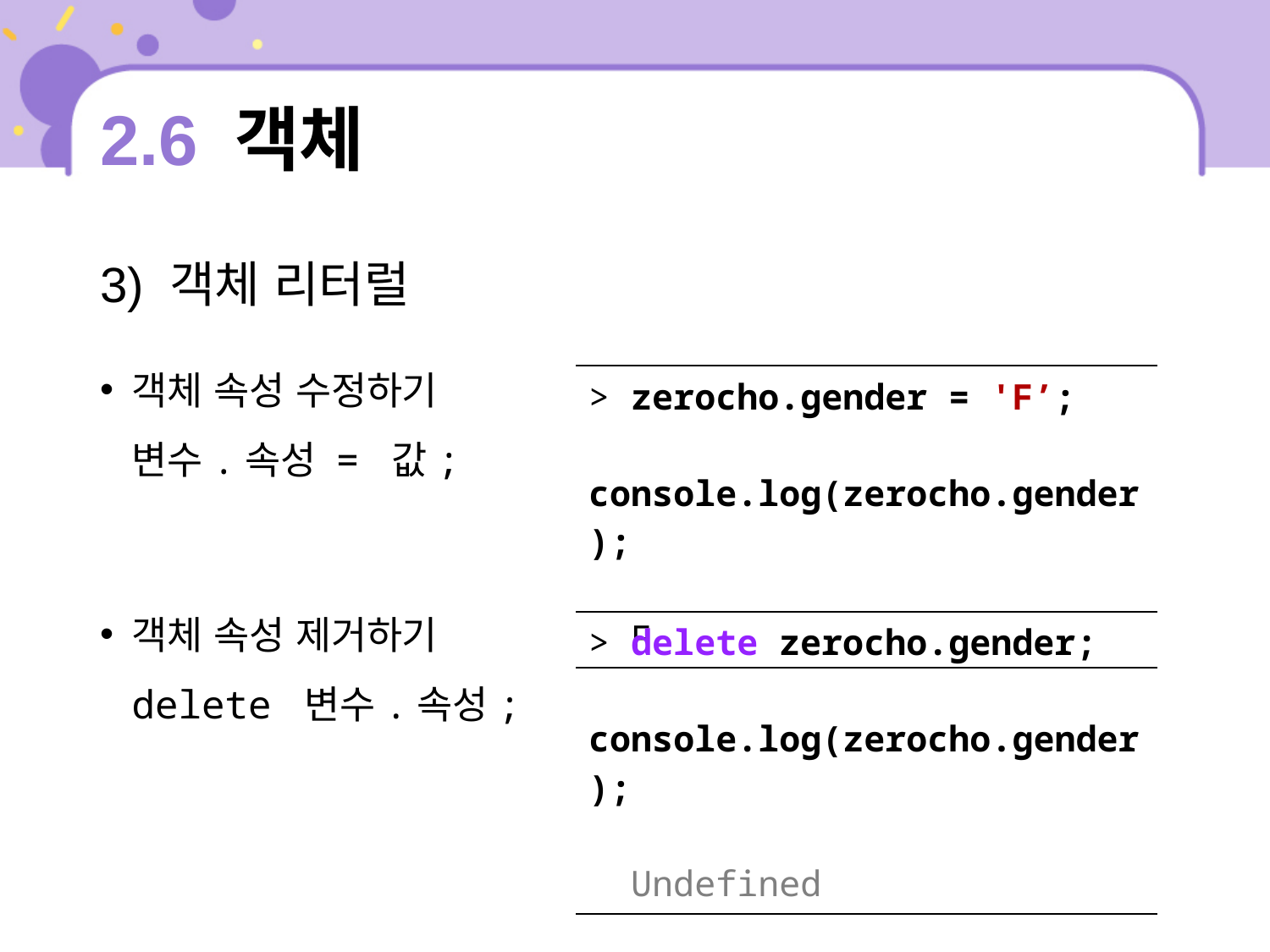

# 2.6 객체
3) 객체 리터럴
객체 속성 수정하기
변수.속성 = 값;

객체 속성 제거하기
delete 변수.속성;
| > zerocho.gender = 'F’; console.log(zerocho.gender); F |
| --- |
| > delete zerocho.gender; console.log(zerocho.gender); Undefined |
| --- |